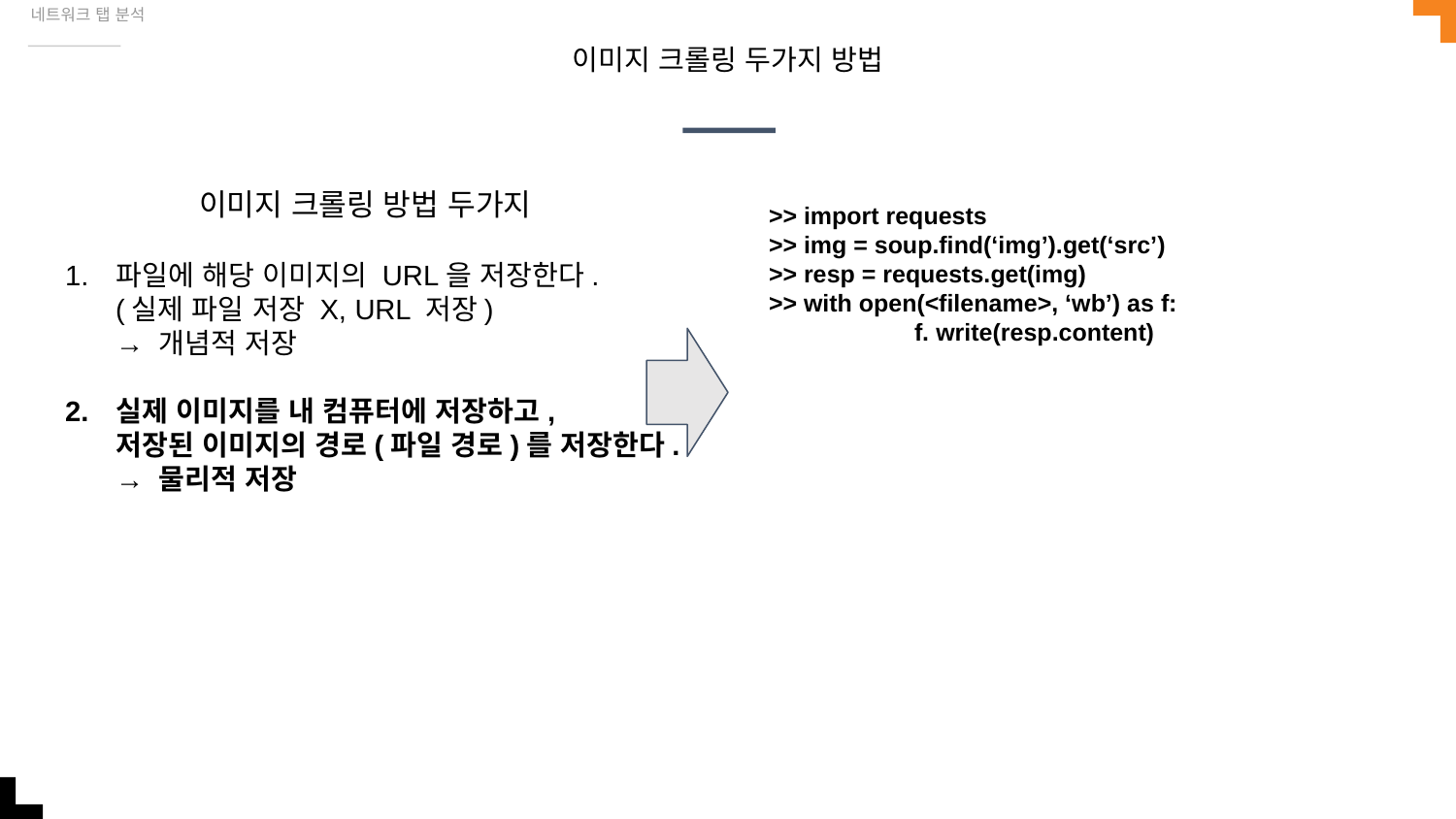

네트워크 탭 분석

# 이미지 크롤링 두가지 방법
이미지 크롤링 방법 두가지

파일에 해당 이미지의 URL을 저장한다.
(실제 파일 저장 X, URL 저장)
→ 개념적 저장

실제 이미지를 내 컴퓨터에 저장하고,
저장된 이미지의 경로(파일 경로)를 저장한다.
→ 물리적 저장
>> import requests
>> img = soup.find(‘img’).get(‘src’)
>> resp = requests.get(img)
>> with open(<filename>, ‘wb’) as f:
	f. write(resp.content)